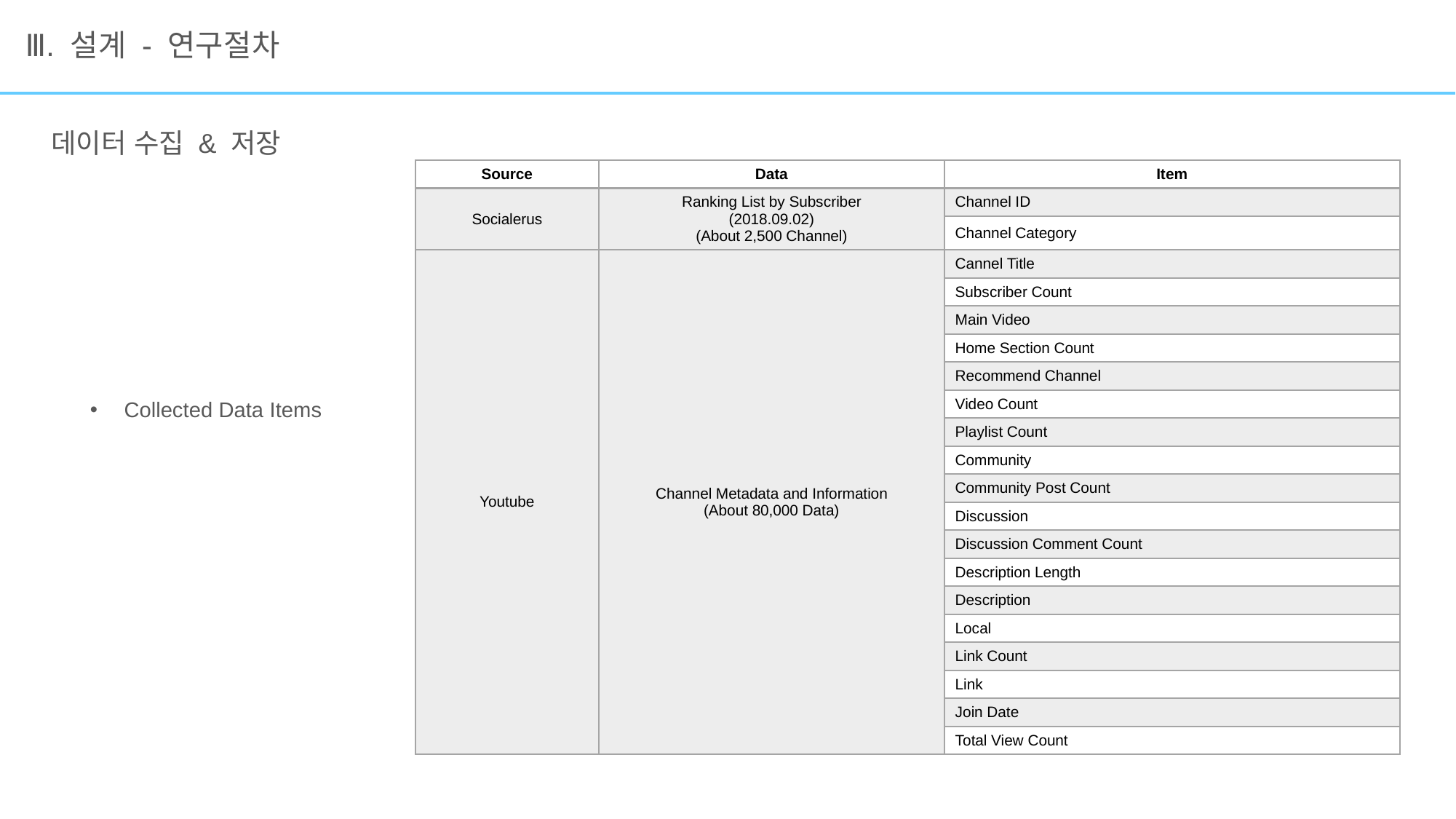

# Ⅲ. 설계 - 연구절차
데이터 수집 & 저장
| Source | Data | Item |
| --- | --- | --- |
| Socialerus | Ranking List by Subscriber (2018.09.02) (About 2,500 Channel) | Channel ID |
|  |  | Channel Category |
| Youtube | Channel Metadata and Information (About 80,000 Data) | Cannel Title |
|  |  | Subscriber Count |
|  |  | Main Video |
|  |  | Home Section Count |
|  |  | Recommend Channel |
|  |  | Video Count |
|  |  | Playlist Count |
|  |  | Community |
|  |  | Community Post Count |
|  |  | Discussion |
|  |  | Discussion Comment Count |
|  |  | Description Length |
|  |  | Description |
|  |  | Local |
|  |  | Link Count |
|  |  | Link |
|  |  | Join Date |
|  |  | Total View Count |
Collected Data Items